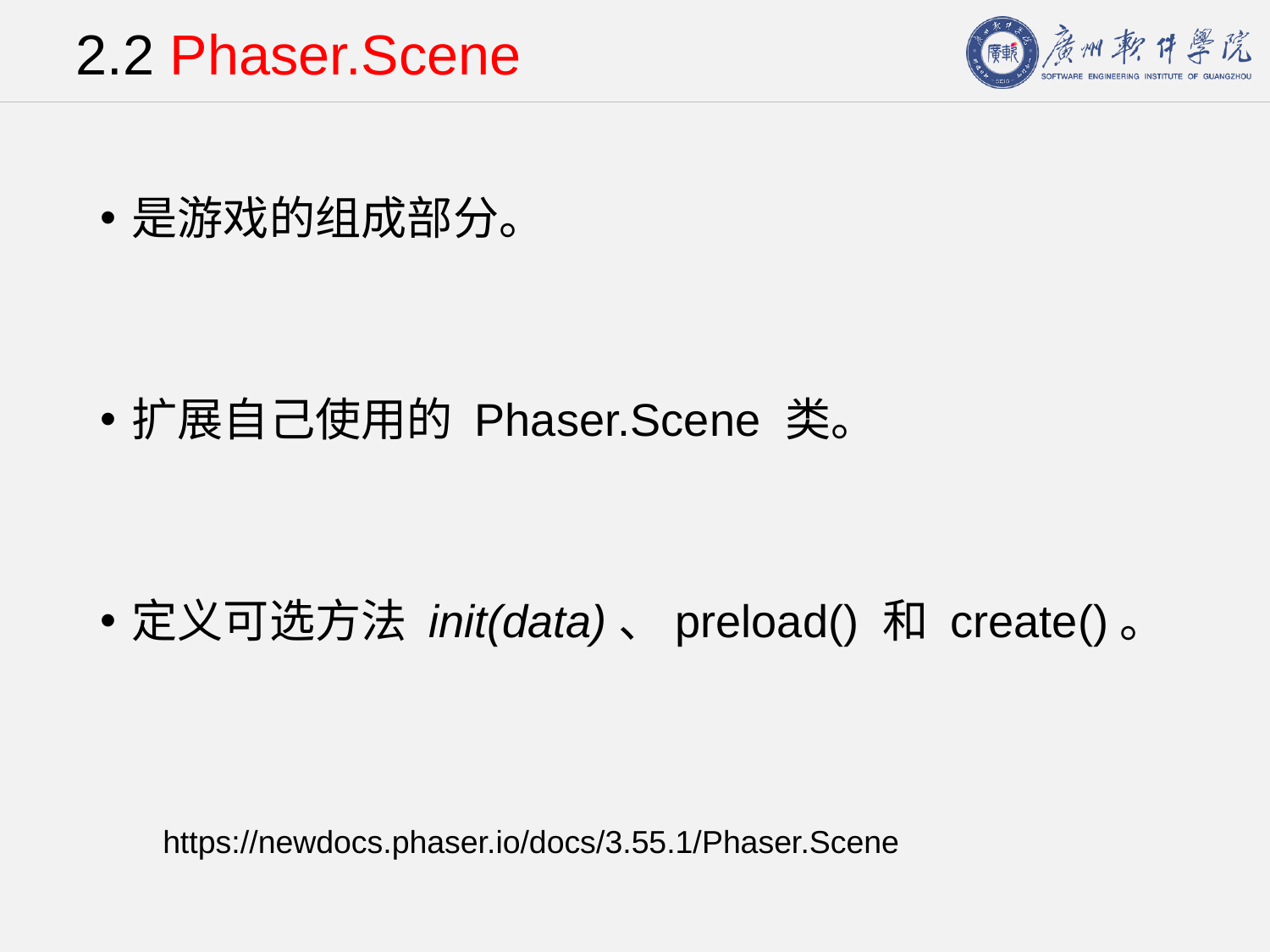

# 2.2 Phaser.Scene
是游戏的组成部分。

扩展自己使用的 Phaser.Scene 类。

定义可选方法 init(data)、preload() 和 create()。

https://newdocs.phaser.io/docs/3.55.1/Phaser.Scene